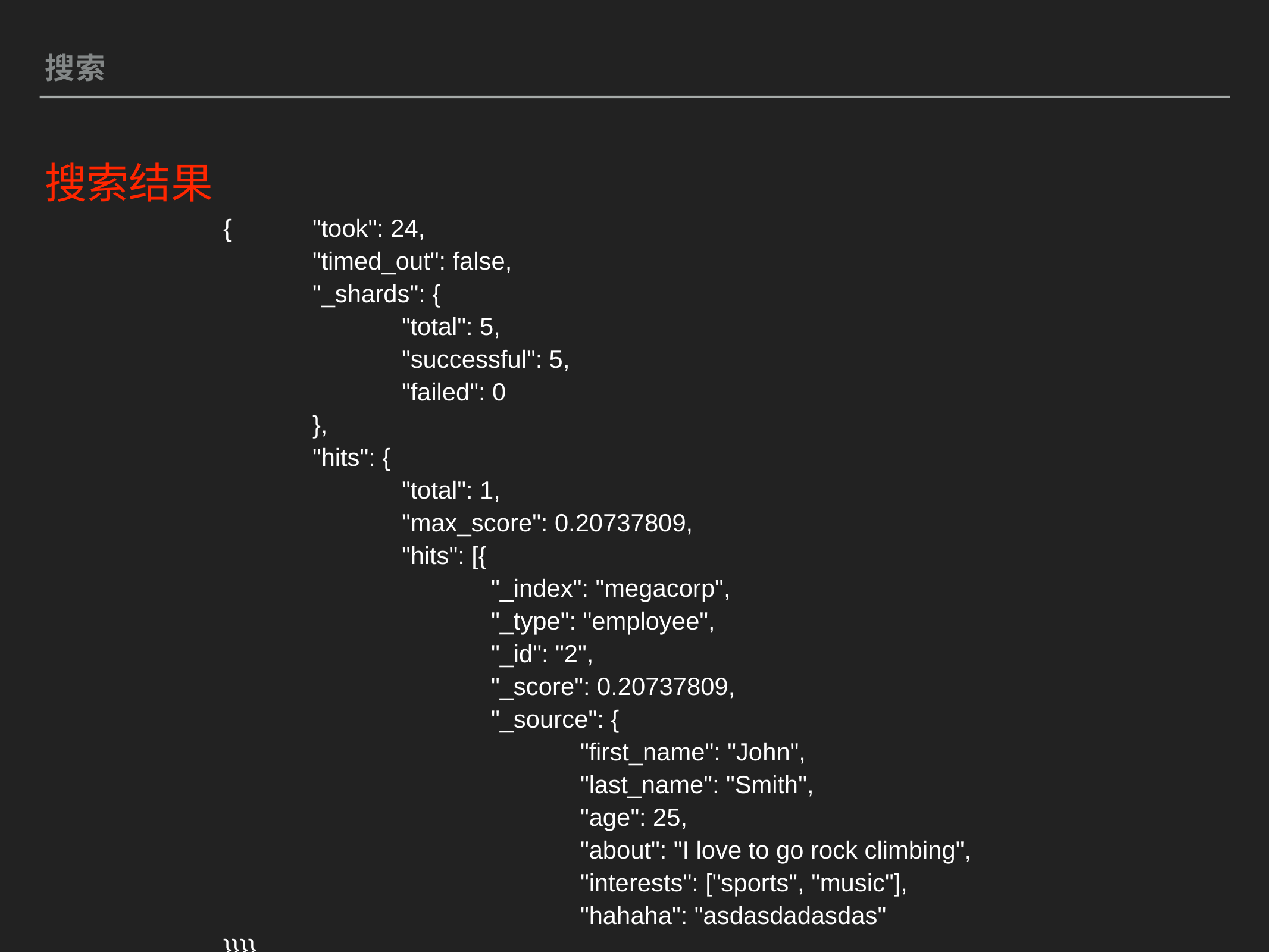

搜索
搜索结果

{	"took": 24,
	"timed_out": false,
	"_shards": {
		"total": 5,
		"successful": 5,
		"failed": 0
	},
	"hits": {
		"total": 1,
		"max_score": 0.20737809,
		"hits": [{
			"_index": "megacorp",
			"_type": "employee",
			"_id": "2",
			"_score": 0.20737809,
			"_source": {
				"first_name": "John",
				"last_name": "Smith",
				"age": 25,
				"about": "I love to go rock climbing",
				"interests": ["sports", "music"],
				"hahaha": "asdasdadasdas"
}}}}